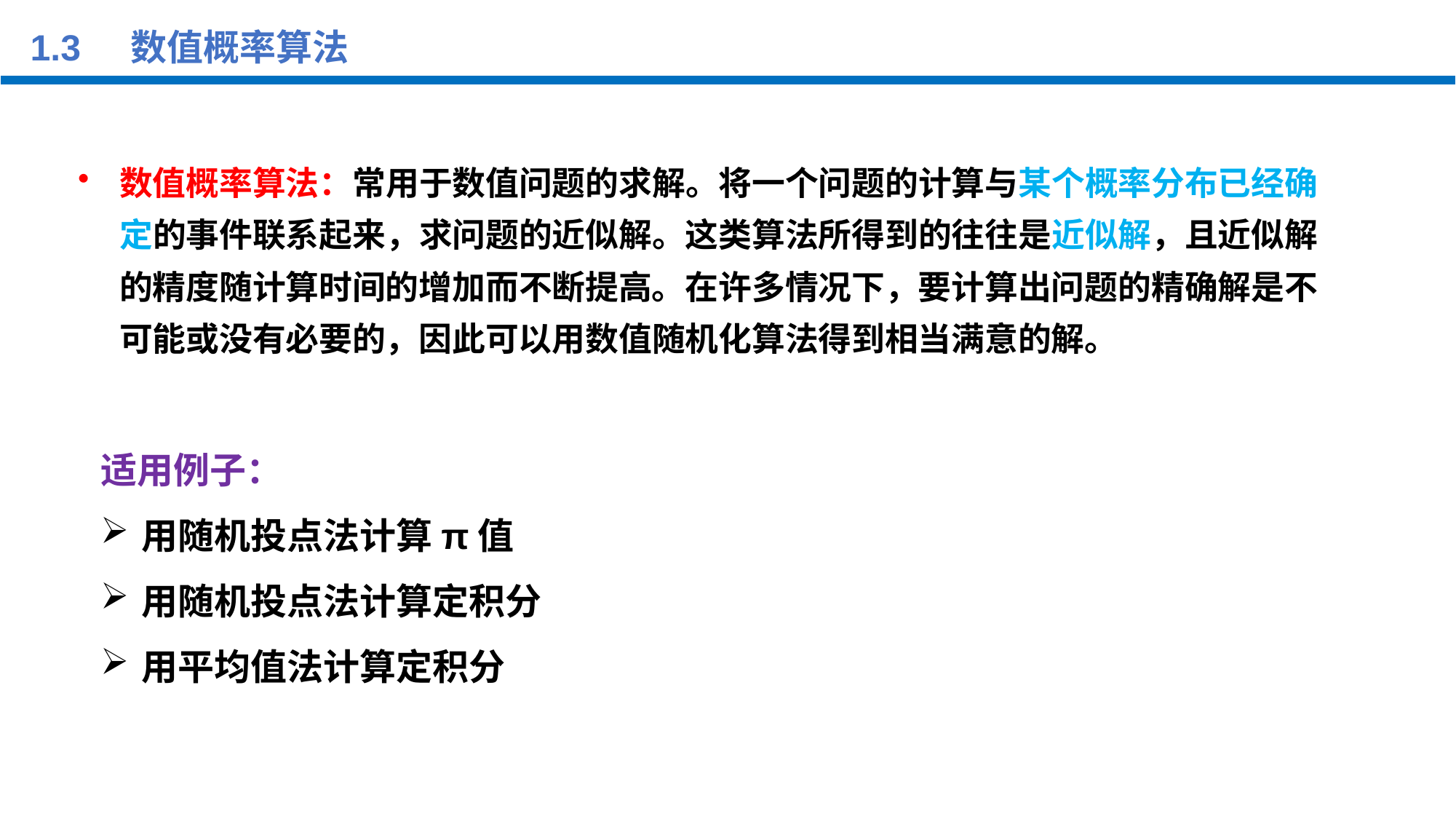

1.3    数值概率算法

数值概率算法：常用于数值问题的求解。将一个问题的计算与某个概率分布已经确定的事件联系起来，求问题的近似解。这类算法所得到的往往是近似解，且近似解的精度随计算时间的增加而不断提高。在许多情况下，要计算出问题的精确解是不可能或没有必要的，因此可以用数值随机化算法得到相当满意的解。

适用例子：
用随机投点法计算π值
用随机投点法计算定积分
用平均值法计算定积分